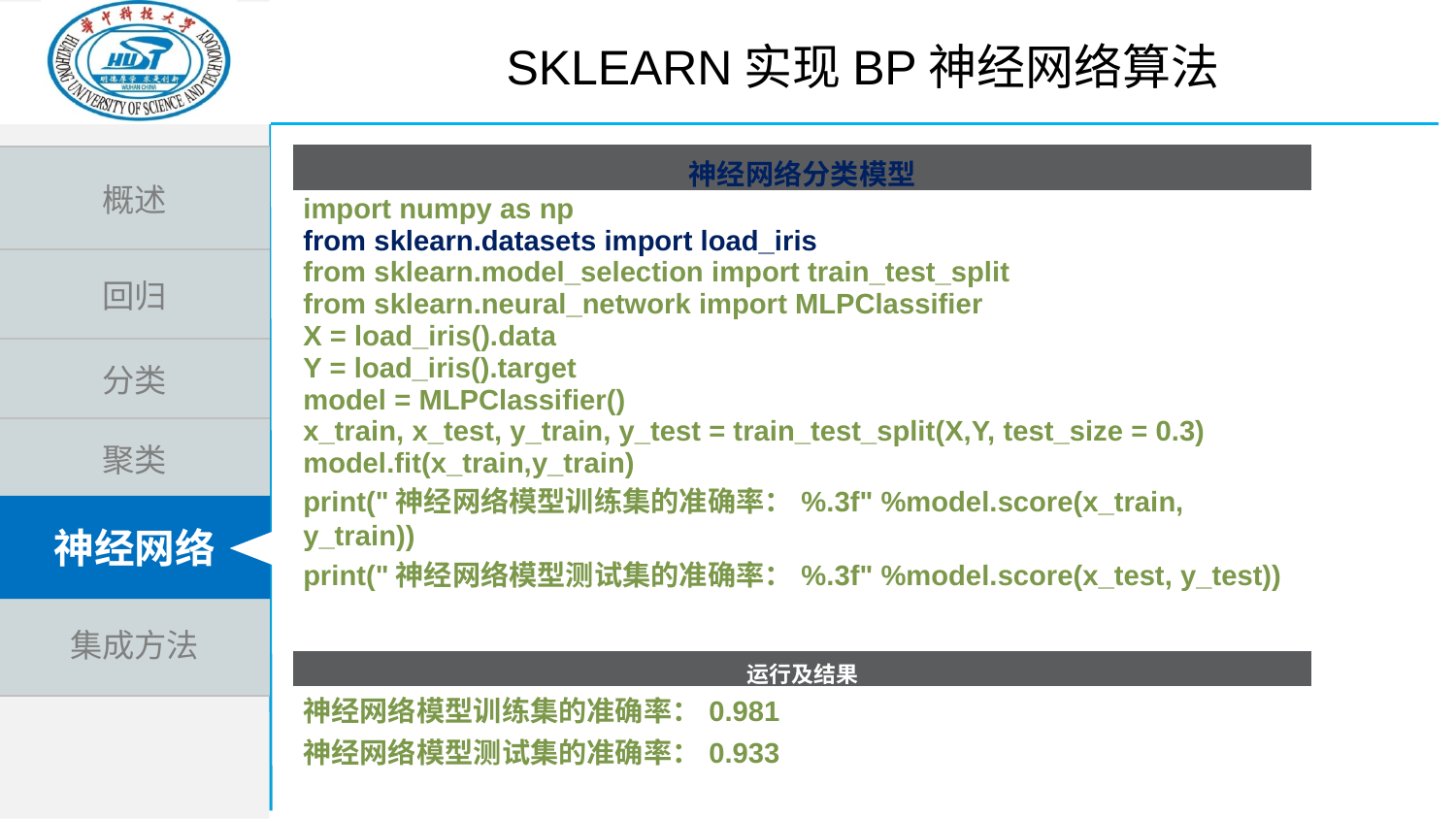

Sklearn实现BP神经网络算法
| 神经网络分类模型 |
| --- |
| import numpy as np from sklearn.datasets import load\_iris from sklearn.model\_selection import train\_test\_split from sklearn.neural\_network import MLPClassifier X = load\_iris().data Y = load\_iris().target model = MLPClassifier() x\_train, x\_test, y\_train, y\_test = train\_test\_split(X,Y, test\_size = 0.3) model.fit(x\_train,y\_train) print("神经网络模型训练集的准确率：%.3f" %model.score(x\_train, y\_train)) print("神经网络模型测试集的准确率：%.3f" %model.score(x\_test, y\_test)) |
| 运行及结果 |
| --- |
| 神经网络模型训练集的准确率：0.981 神经网络模型测试集的准确率：0.933 |